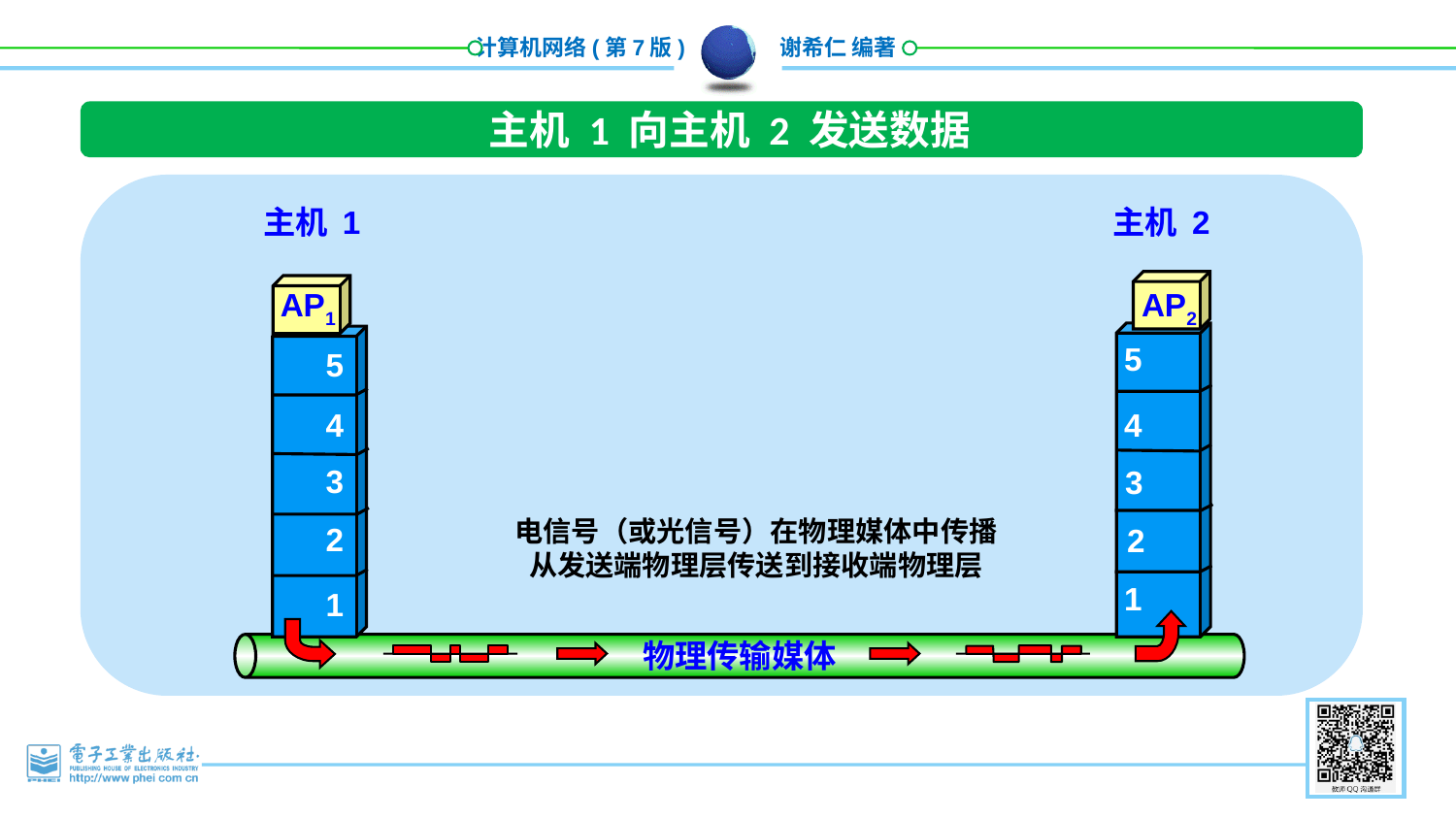

主机 1 向主机 2 发送数据

主机 1
主机 2

AP1
AP2

5
5

4
4

3
3

电信号（或光信号）在物理媒体中传播
从发送端物理层传送到接收端物理层

2
2

1
1

物理传输媒体